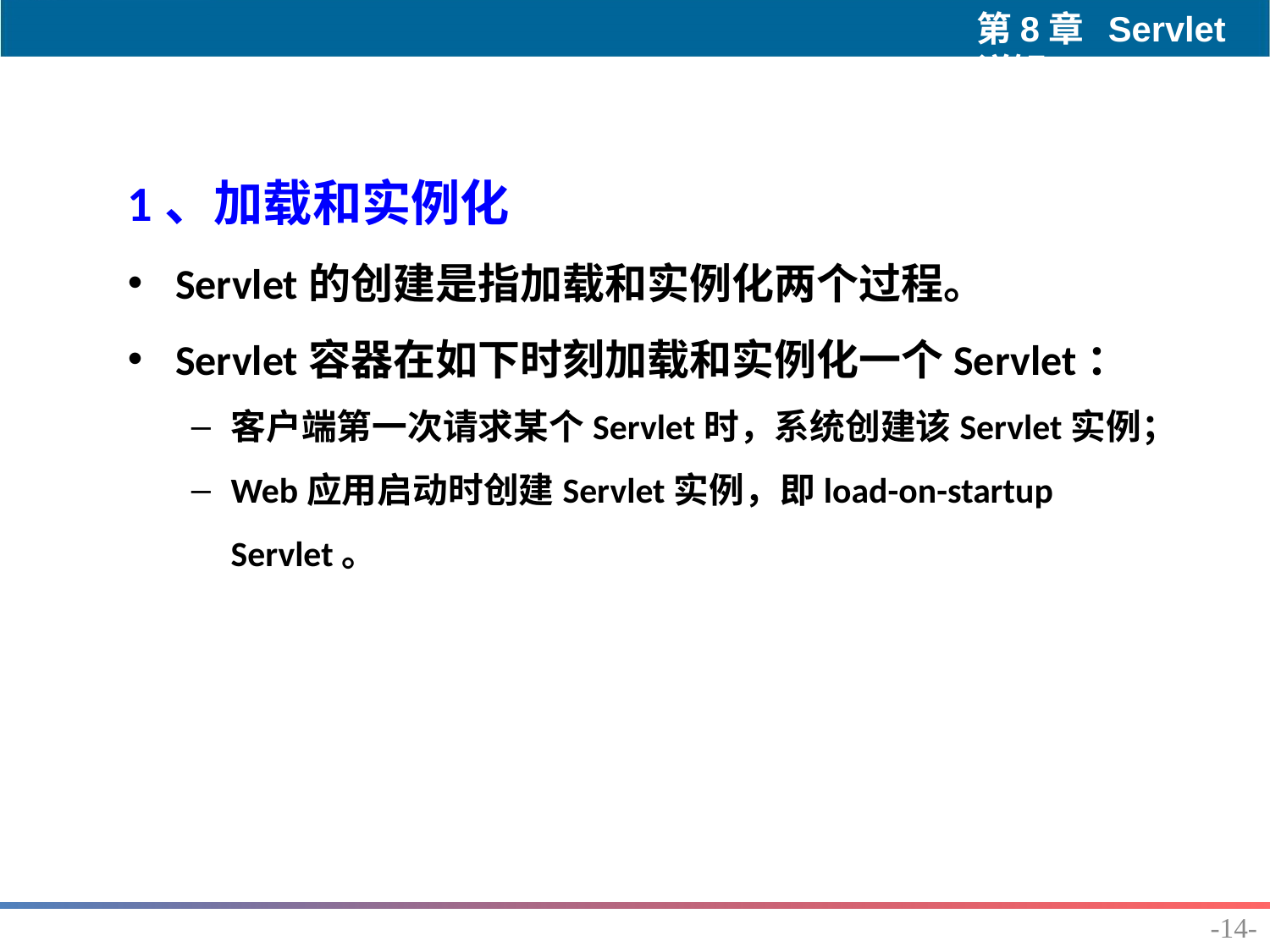

1、加载和实例化
Servlet的创建是指加载和实例化两个过程。
Servlet容器在如下时刻加载和实例化一个Servlet：
客户端第一次请求某个Servlet时，系统创建该Servlet实例；
Web应用启动时创建Servlet实例，即load-on-startup Servlet。
-14-